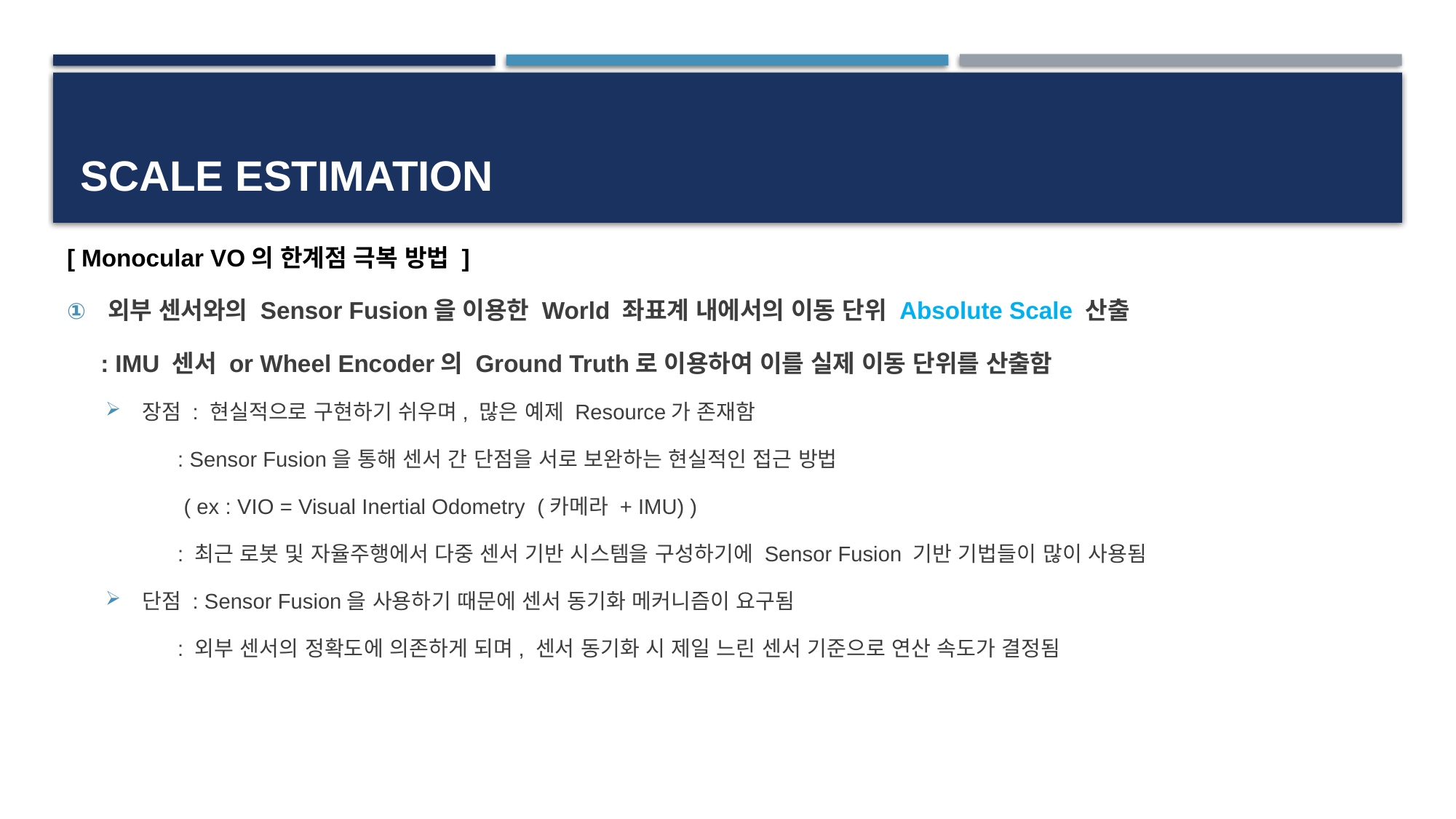

# Scale Estimation
[ Monocular VO의 한계점 극복 방법 ]
외부 센서와의 Sensor Fusion을 이용한 World 좌표계 내에서의 이동 단위 Absolute Scale 산출
     : IMU 센서 or Wheel Encoder의 Ground Truth로 이용하여 이를 실제 이동 단위를 산출함
장점 : 현실적으로 구현하기 쉬우며, 많은 예제 Resource가 존재함
            : Sensor Fusion을 통해 센서 간 단점을 서로 보완하는 현실적인 접근 방법
             ( ex : VIO = Visual Inertial Odometry  (카메라 + IMU) )
            : 최근 로봇 및 자율주행에서 다중 센서 기반 시스템을 구성하기에 Sensor Fusion 기반 기법들이 많이 사용됨
단점 : Sensor Fusion을 사용하기 때문에 센서 동기화 메커니즘이 요구됨
            : 외부 센서의 정확도에 의존하게 되며, 센서 동기화 시 제일 느린 센서 기준으로 연산 속도가 결정됨